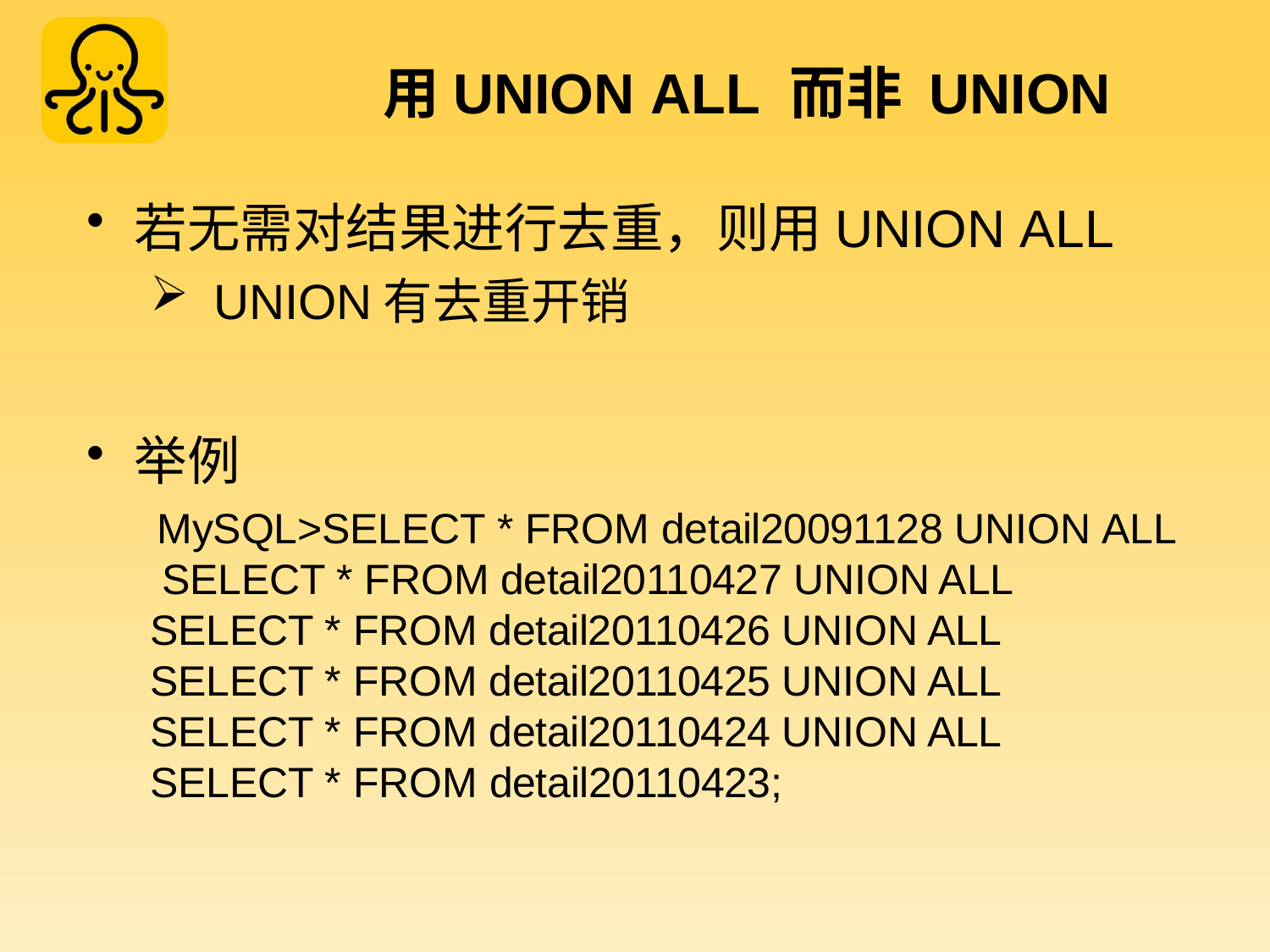

# 用UNION ALL 而非 UNION
若无需对结果进行去重，则用UNION ALL
UNION有去重开销

举例
MySQL>SELECT * FROM detail20091128 UNION ALL  SELECT * FROM detail20110427 UNION ALL  SELECT * FROM detail20110426 UNION ALL  SELECT * FROM detail20110425 UNION ALL  SELECT * FROM detail20110424 UNION ALL  SELECT * FROM detail20110423;